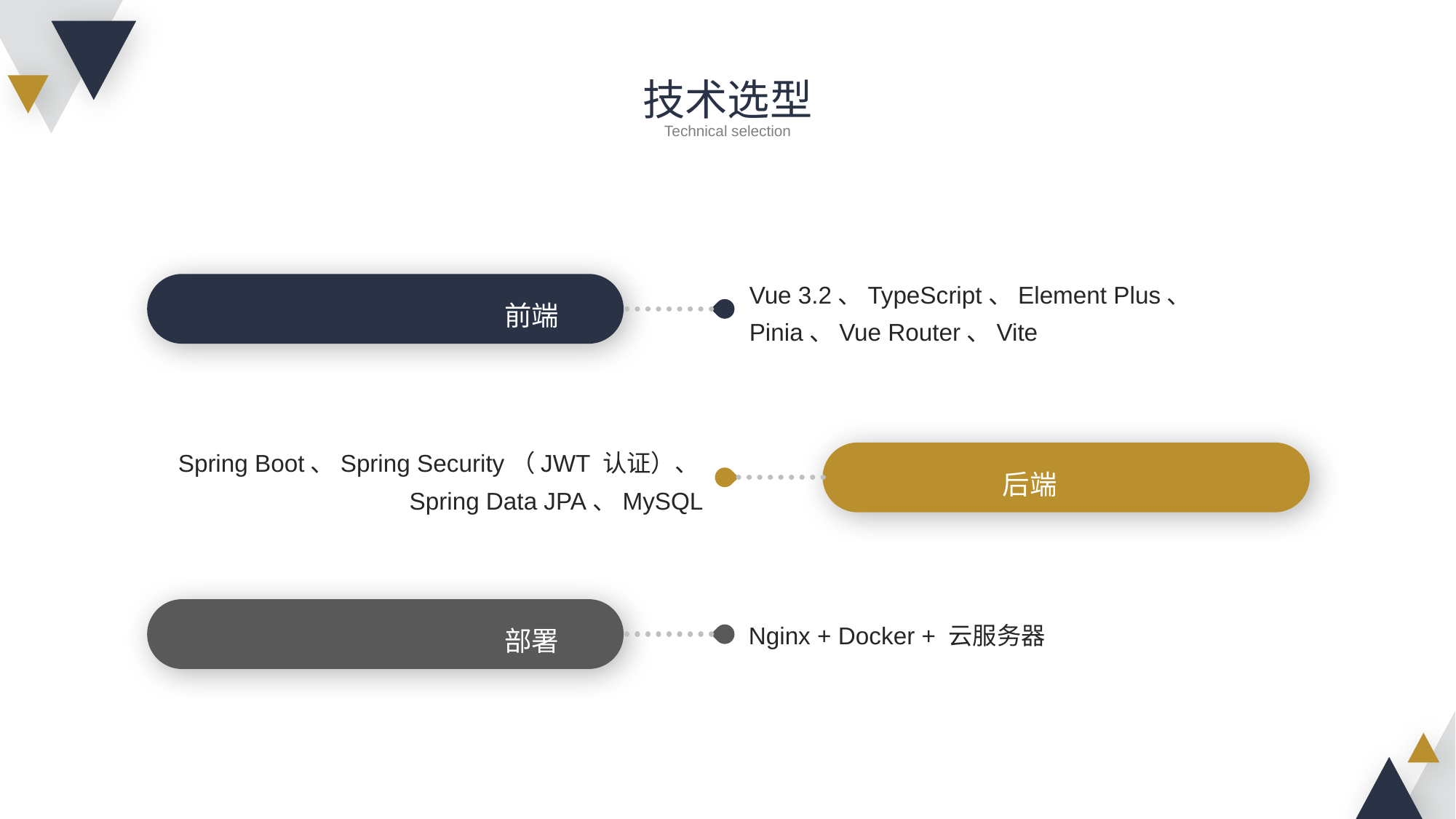

技术选型
Technical selection
Vue 3.2、TypeScript、Element Plus、
Pinia、Vue Router、Vite

前端

Spring Boot、Spring Security（JWT 认证）、Spring Data JPA、MySQL

后端

Nginx + Docker + 云服务器
部署